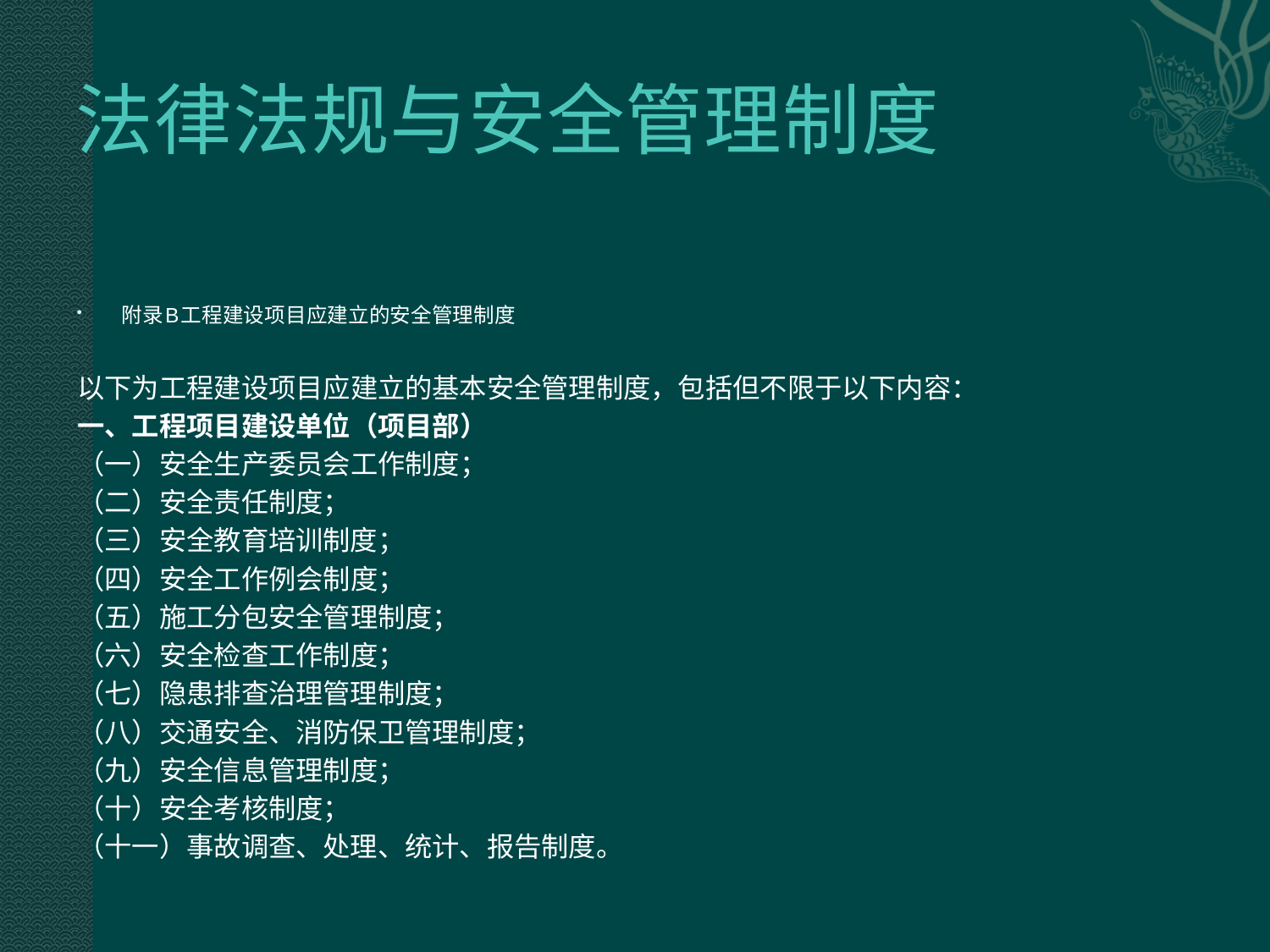

# 法律法规与安全管理制度

附录B工程建设项目应建立的安全管理制度

以下为工程建设项目应建立的基本安全管理制度，包括但不限于以下内容：
一、工程项目建设单位（项目部）
（一）安全生产委员会工作制度；
（二）安全责任制度；
（三）安全教育培训制度；
（四）安全工作例会制度；
（五）施工分包安全管理制度；
（六）安全检查工作制度；
（七）隐患排查治理管理制度；
（八）交通安全、消防保卫管理制度；
（九）安全信息管理制度；
（十）安全考核制度；
（十一）事故调查、处理、统计、报告制度。